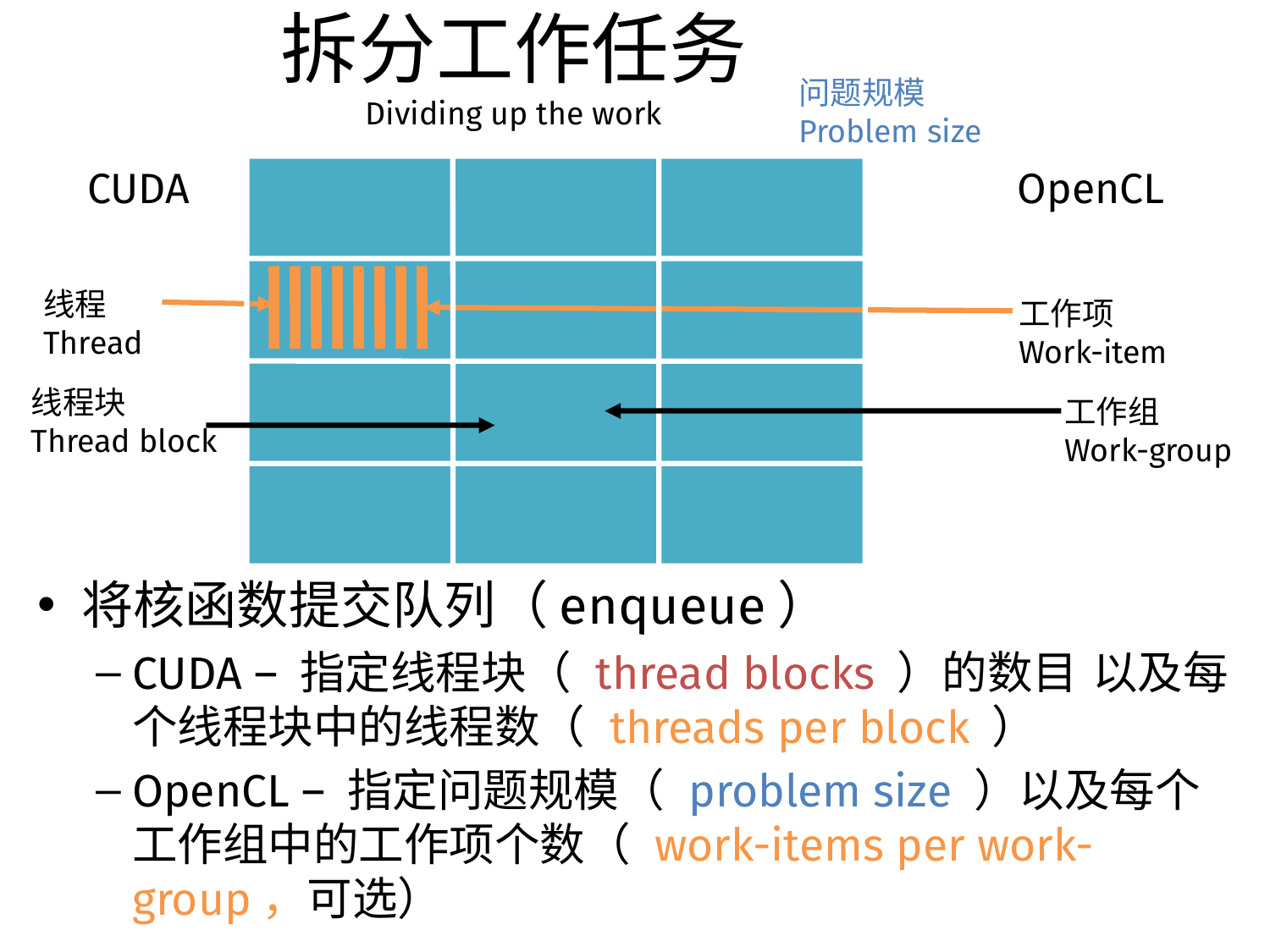

拆分工作任务
Dividing up the work

问题规模
Problem size

CUDA
OpenCL

线程
Thread
工作项
Work-item

线程块
Thread block
工作组
Work-group

将核函数提交队列（enqueue）
CUDA – 指定线程块（ thread blocks ）的数目 以及每个线程块中的线程数（ threads per block ）
OpenCL – 指定问题规模（ problem size ）以及每个工作组中的工作项个数（ work-items per work-group，可选）